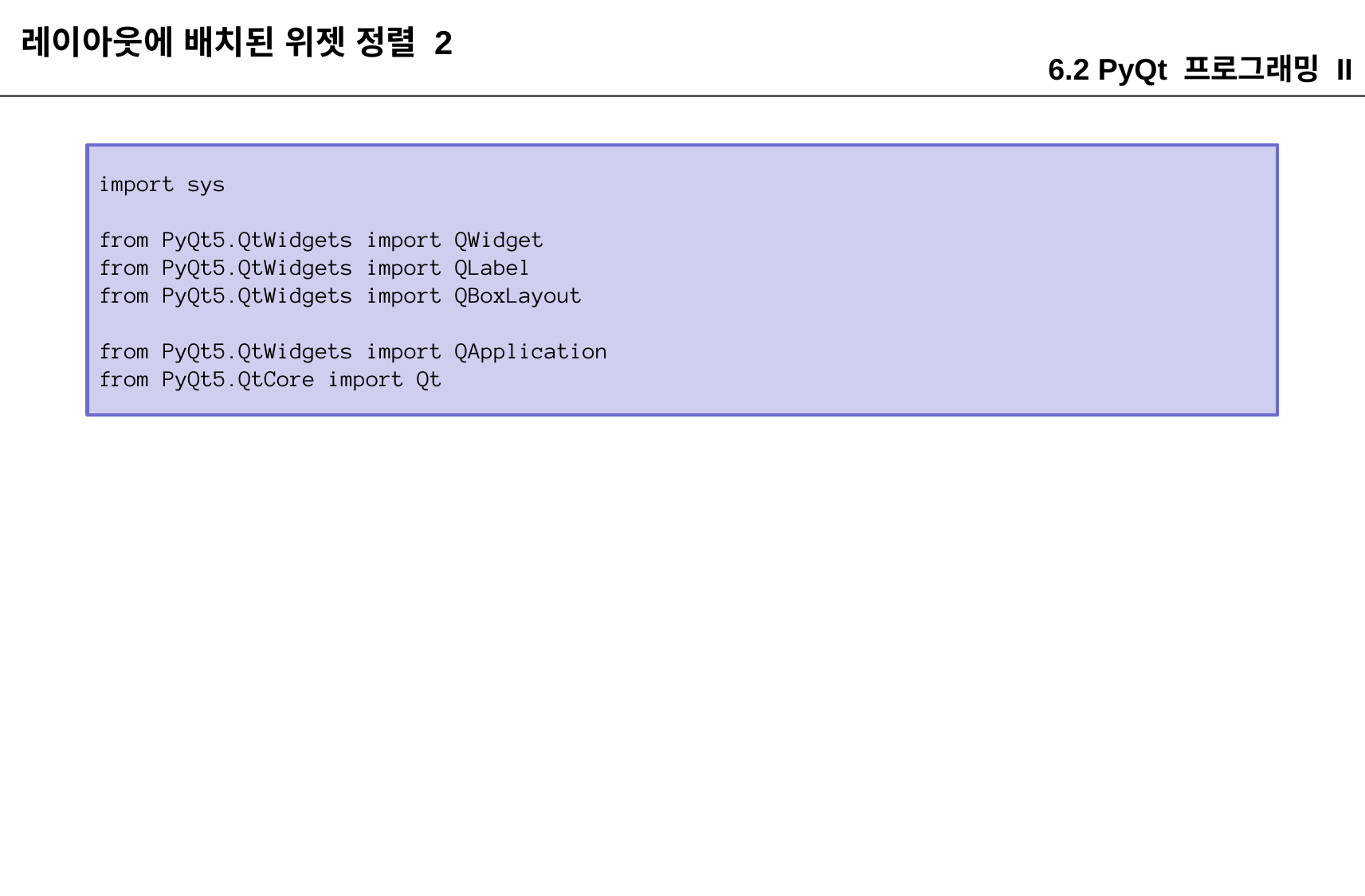

레이아웃에 배치된 위젯 정렬 2
6.2 PyQt 프로그래밍 II
import sys

from PyQt5.QtWidgets import QWidget
from PyQt5.QtWidgets import QLabel
from PyQt5.QtWidgets import QBoxLayout

from PyQt5.QtWidgets import QApplication
from PyQt5.QtCore import Qt